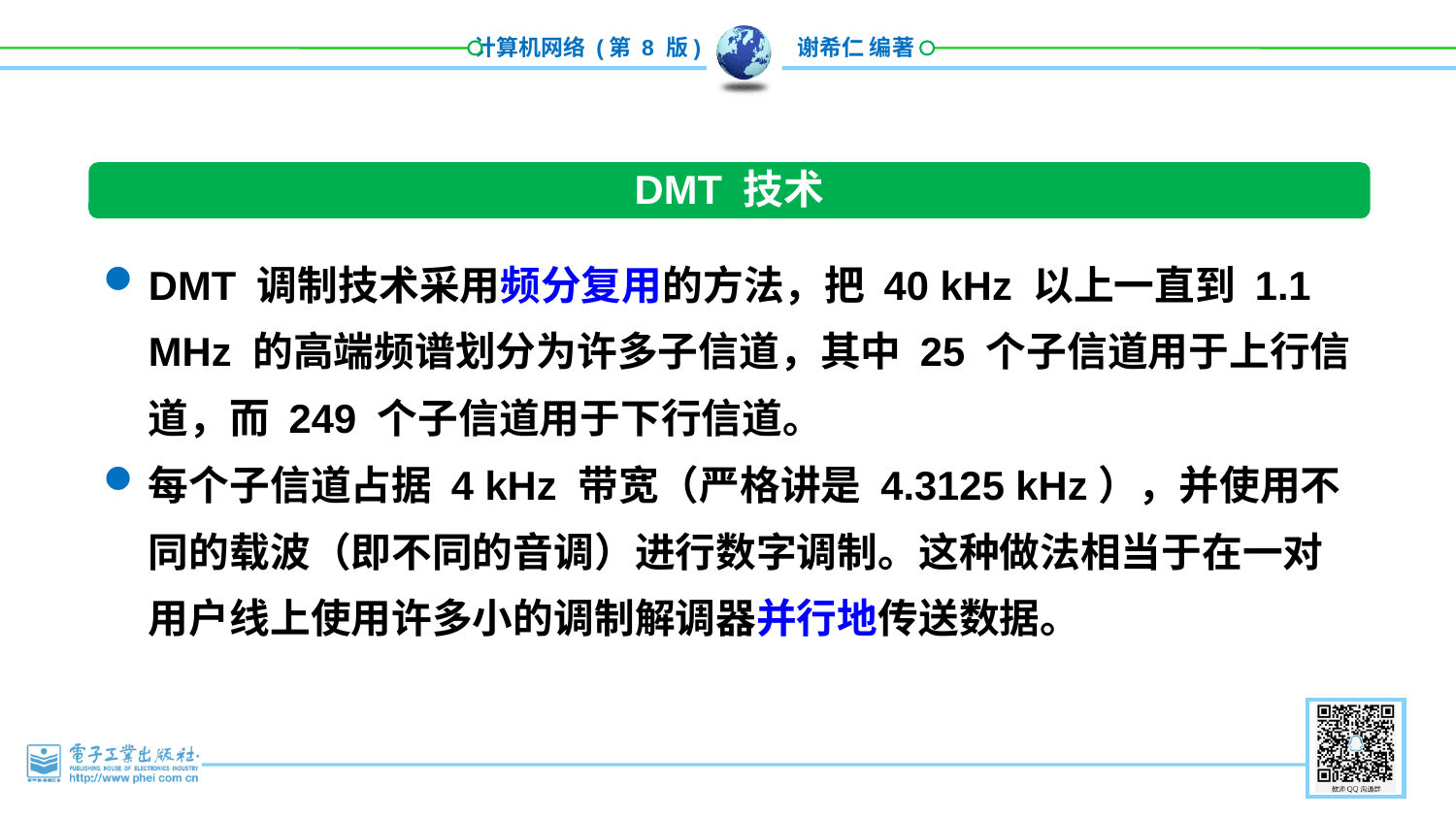

DMT 技术

DMT 调制技术采用频分复用的方法，把 40 kHz 以上一直到 1.1 MHz 的高端频谱划分为许多子信道，其中 25 个子信道用于上行信道，而 249 个子信道用于下行信道。
每个子信道占据 4 kHz 带宽（严格讲是 4.3125 kHz），并使用不同的载波（即不同的音调）进行数字调制。这种做法相当于在一对用户线上使用许多小的调制解调器并行地传送数据。